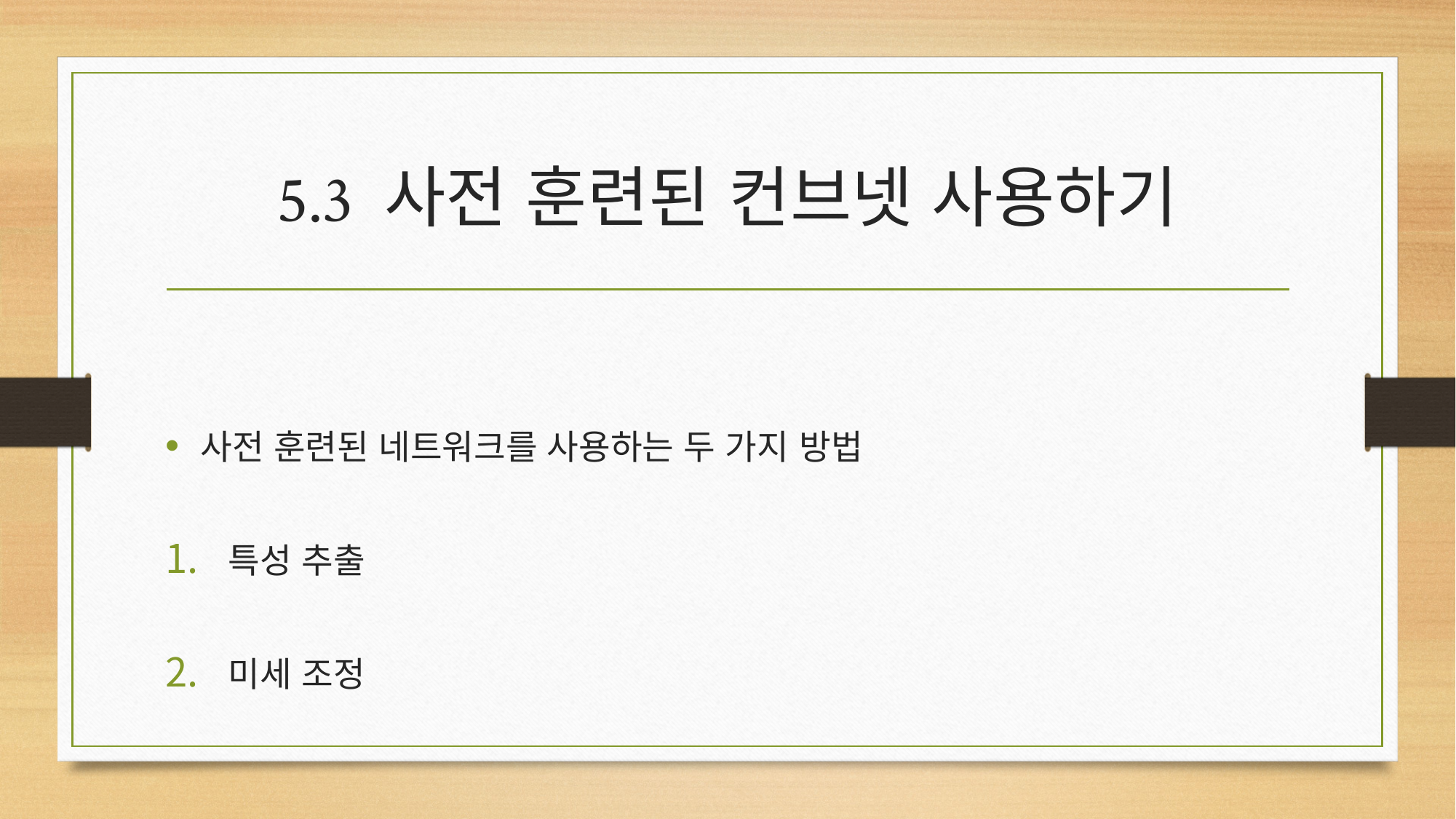

# 5.3 사전 훈련된 컨브넷 사용하기

사전 훈련된 네트워크를 사용하는 두 가지 방법

특성 추출

미세 조정